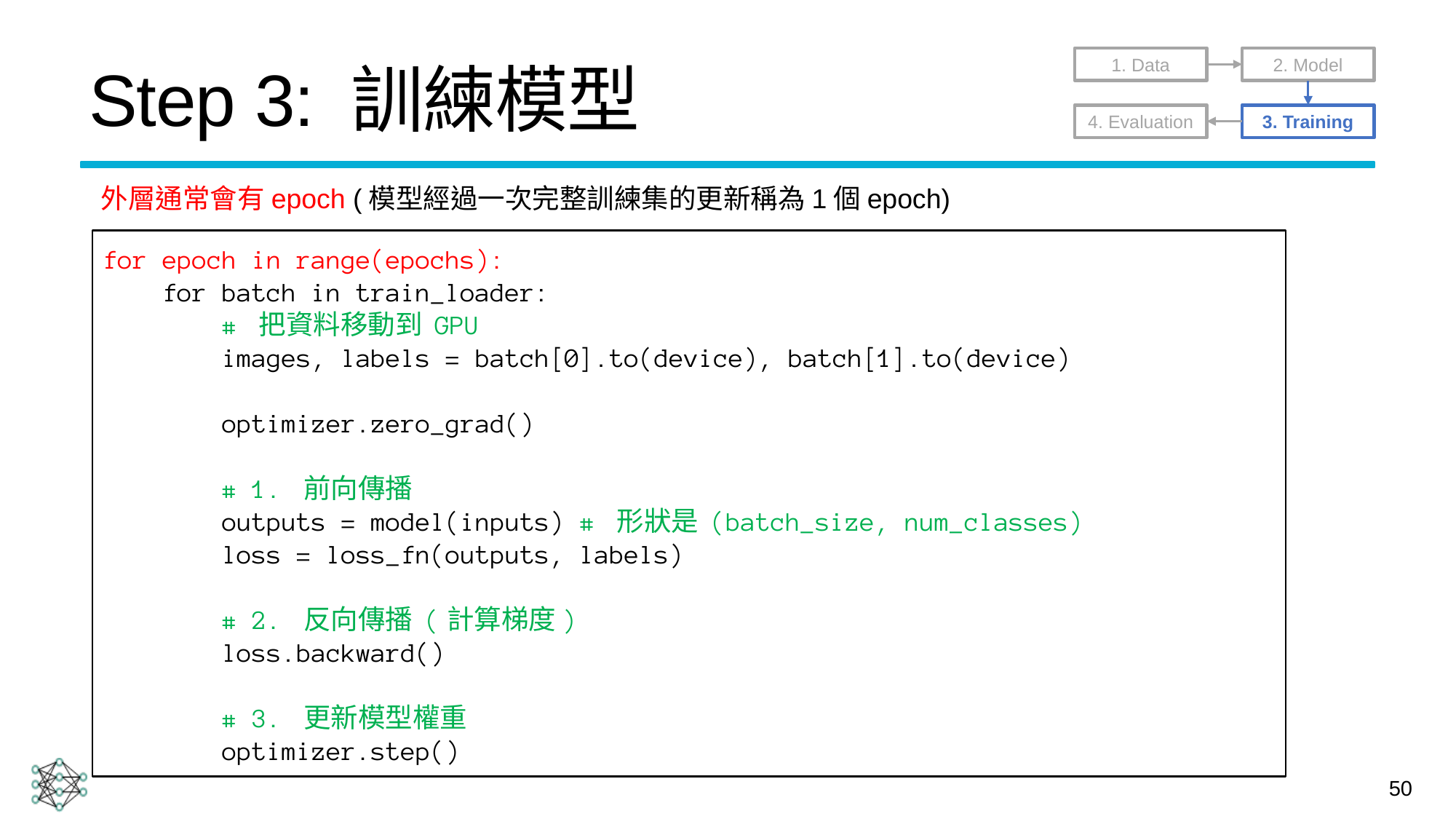

# Step 3: 訓練模型
1. Data
2. Model
4. Evaluation
3. Training
外層通常會有epoch (模型經過一次完整訓練集的更新稱為1個epoch)
for epoch in range(epochs):
    for batch in train_loader:
        # 把資料移動到 GPU
        images, labels = batch[0].to(device), batch[1].to(device)

        optimizer.zero_grad()

        # 1. 前向傳播
        outputs = model(inputs) # 形狀是 (batch_size, num_classes)
        loss = loss_fn(outputs, labels)

        # 2. 反向傳播 (計算梯度)
        loss.backward()

        # 3. 更新模型權重
        optimizer.step()
50